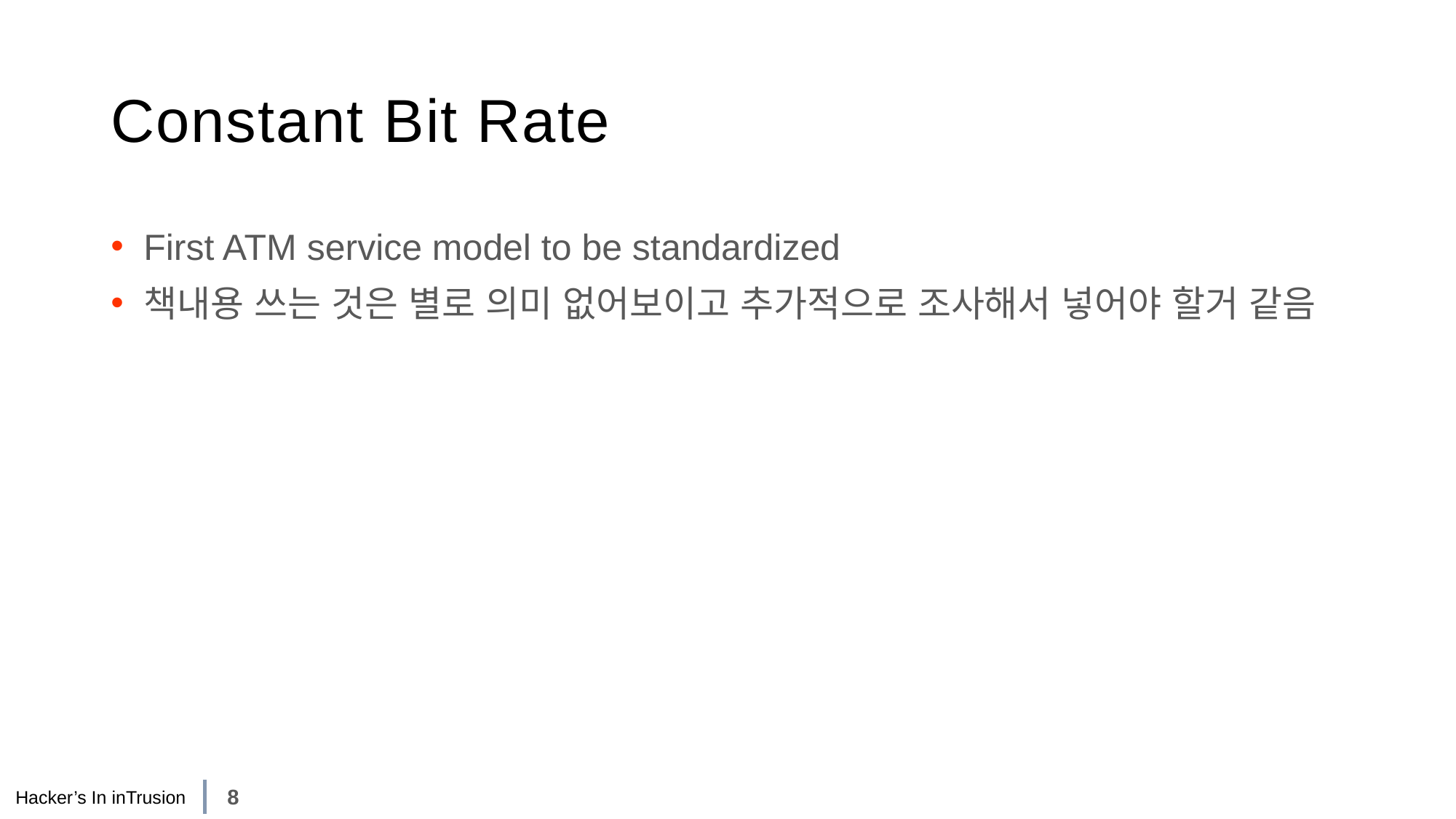

# Constant Bit Rate
First ATM service model to be standardized
책내용 쓰는 것은 별로 의미 없어보이고 추가적으로 조사해서 넣어야 할거 같음